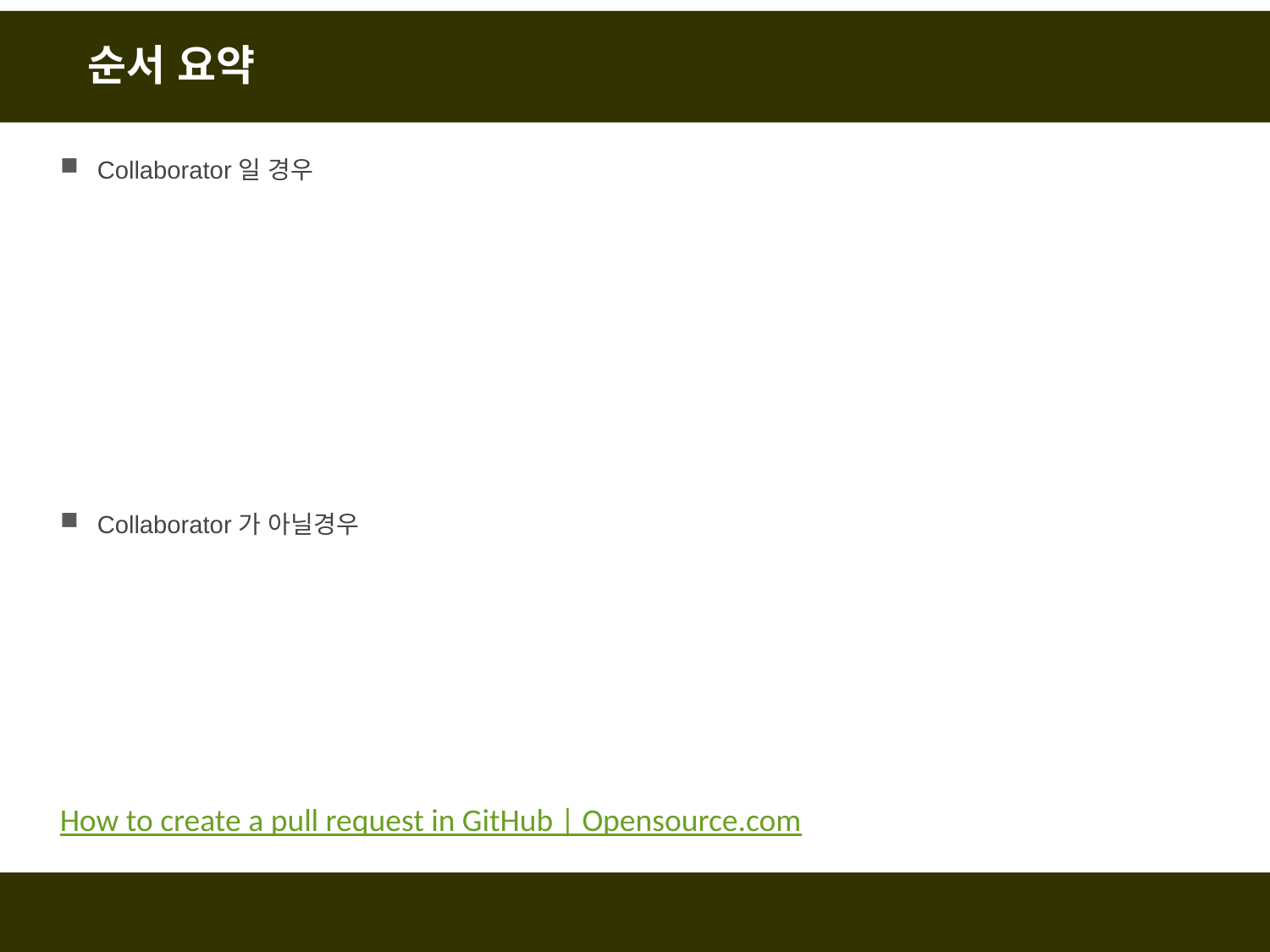

# 순서 요약
Collaborator일 경우

Collaborator가 아닐경우
How to create a pull request in GitHub | Opensource.com